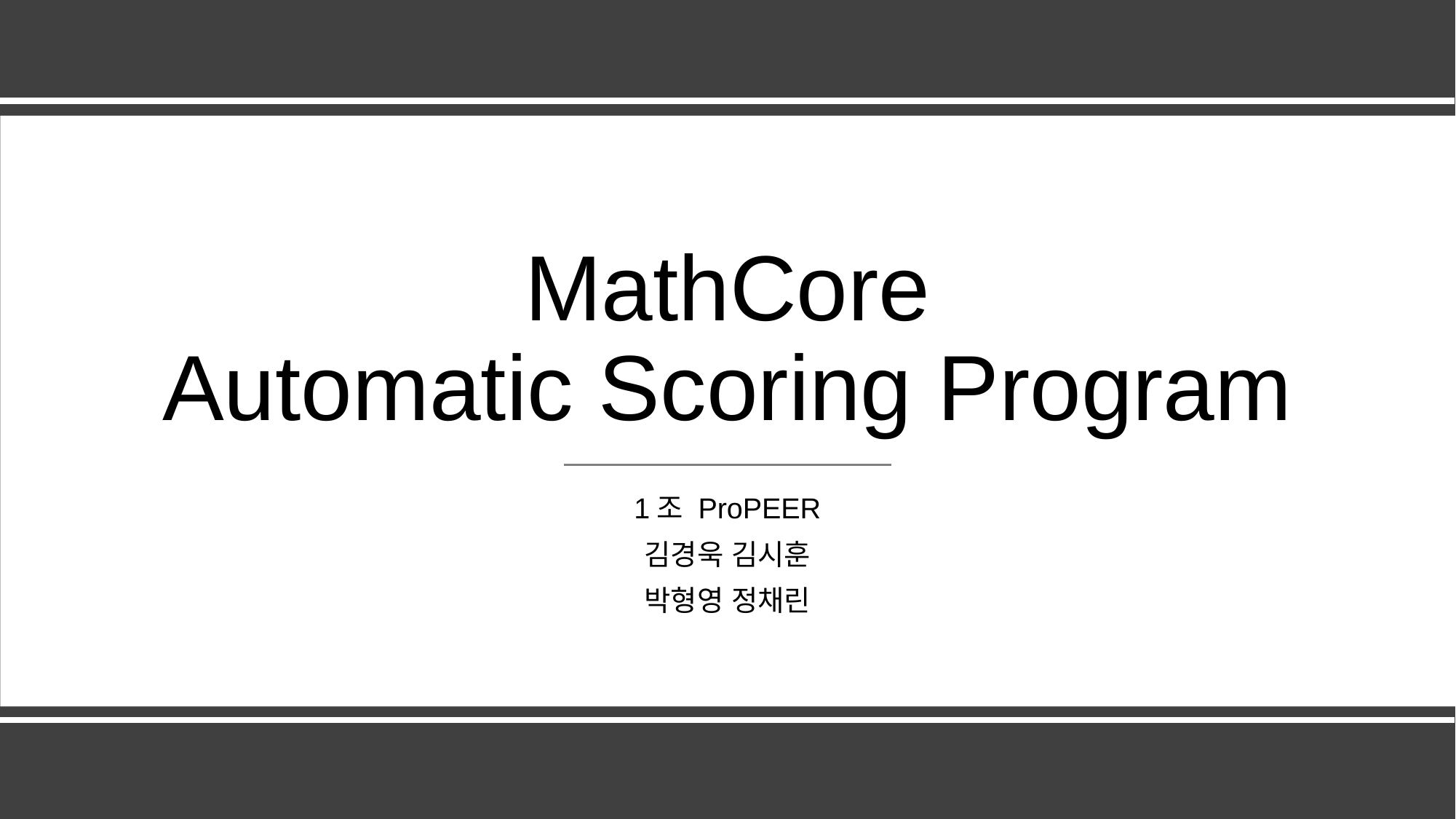

# MathCore Automatic Scoring Program
1조 ProPEER
김경욱 김시훈
박형영 정채린